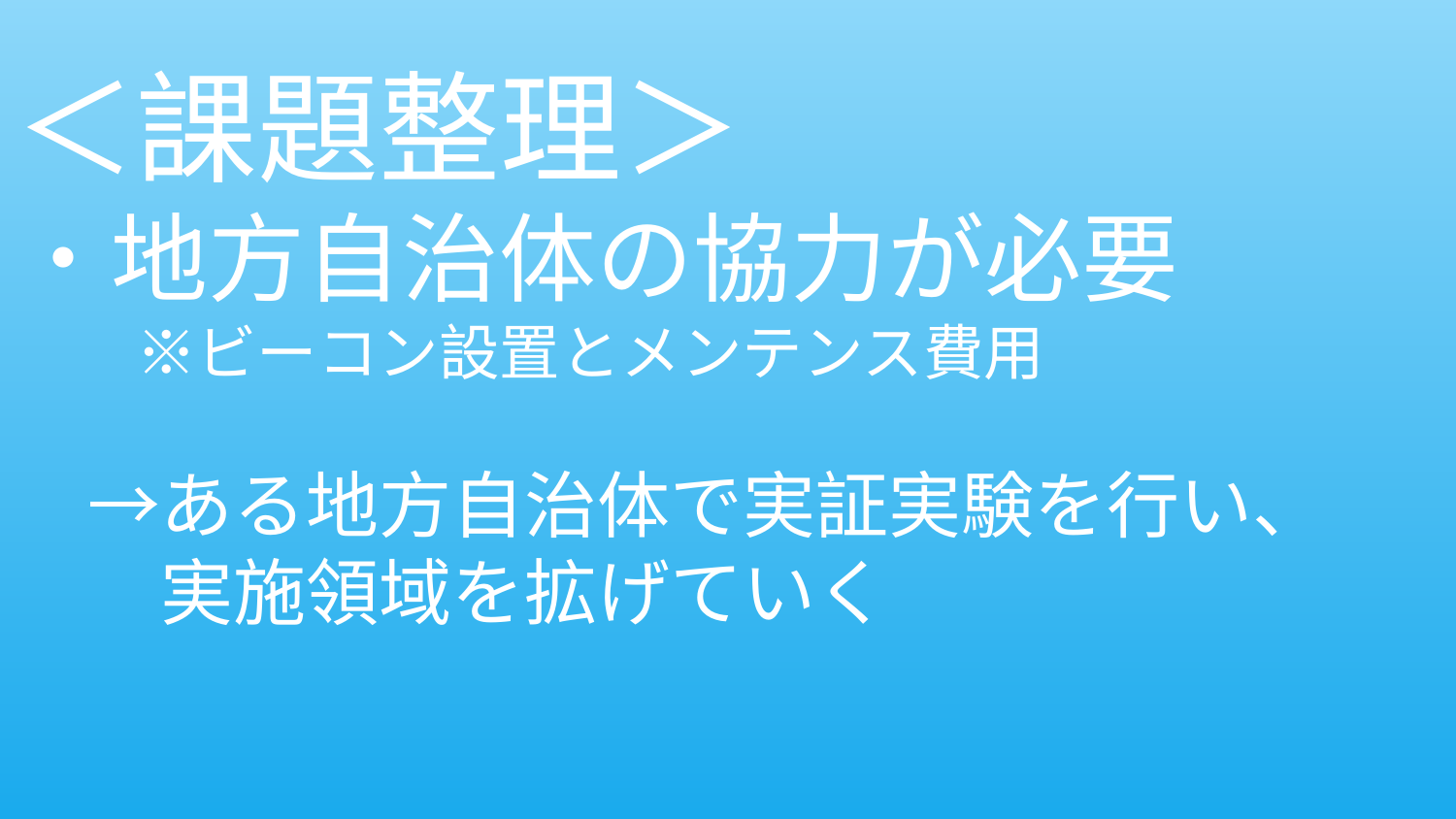

# ＜課題整理＞
・地方自治体の協力が必要
　　※ビーコン設置とメンテンス費用

　→ある地方自治体で実証実験を行い、
　　実施領域を拡げていく